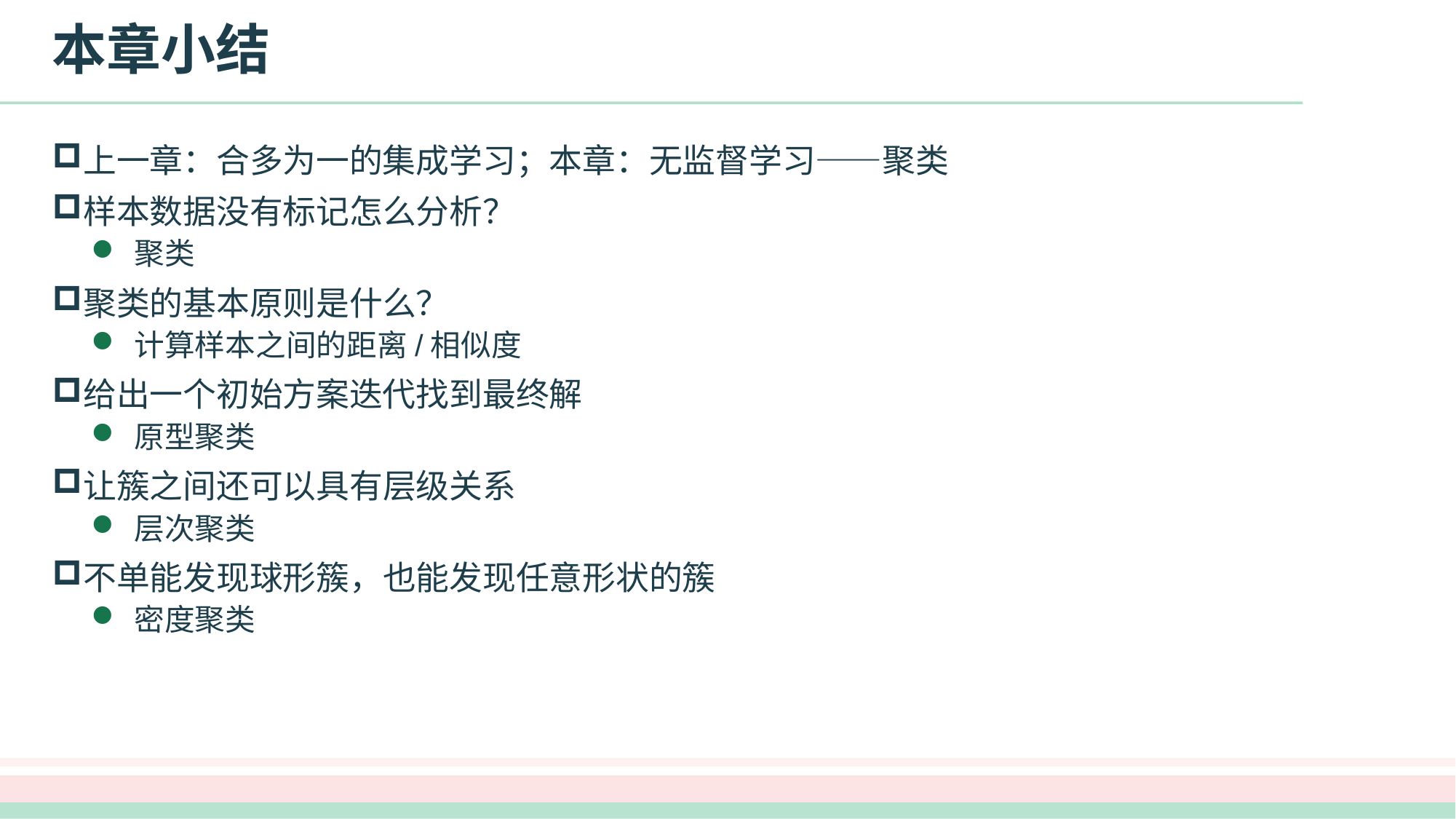

# 本章小结
上一章：合多为一的集成学习；本章：无监督学习——聚类
样本数据没有标记怎么分析？
聚类
聚类的基本原则是什么？
计算样本之间的距离/相似度
给出一个初始方案迭代找到最终解
原型聚类
让簇之间还可以具有层级关系
层次聚类
不单能发现球形簇，也能发现任意形状的簇
密度聚类